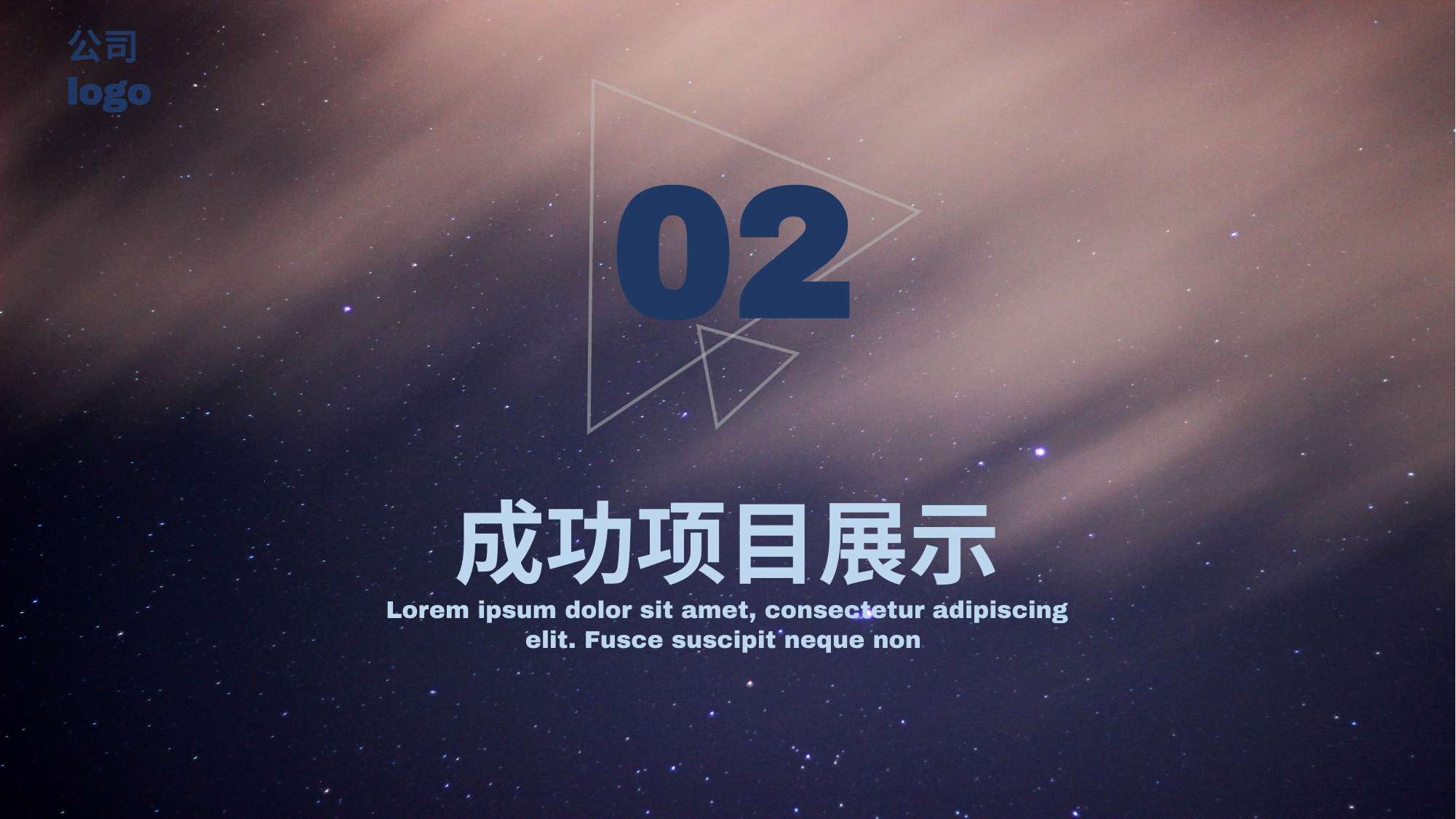

公司logo

02

成功项目展示

Lorem ipsum dolor sit amet, consectetur adipiscing elit. Fusce suscipit neque non